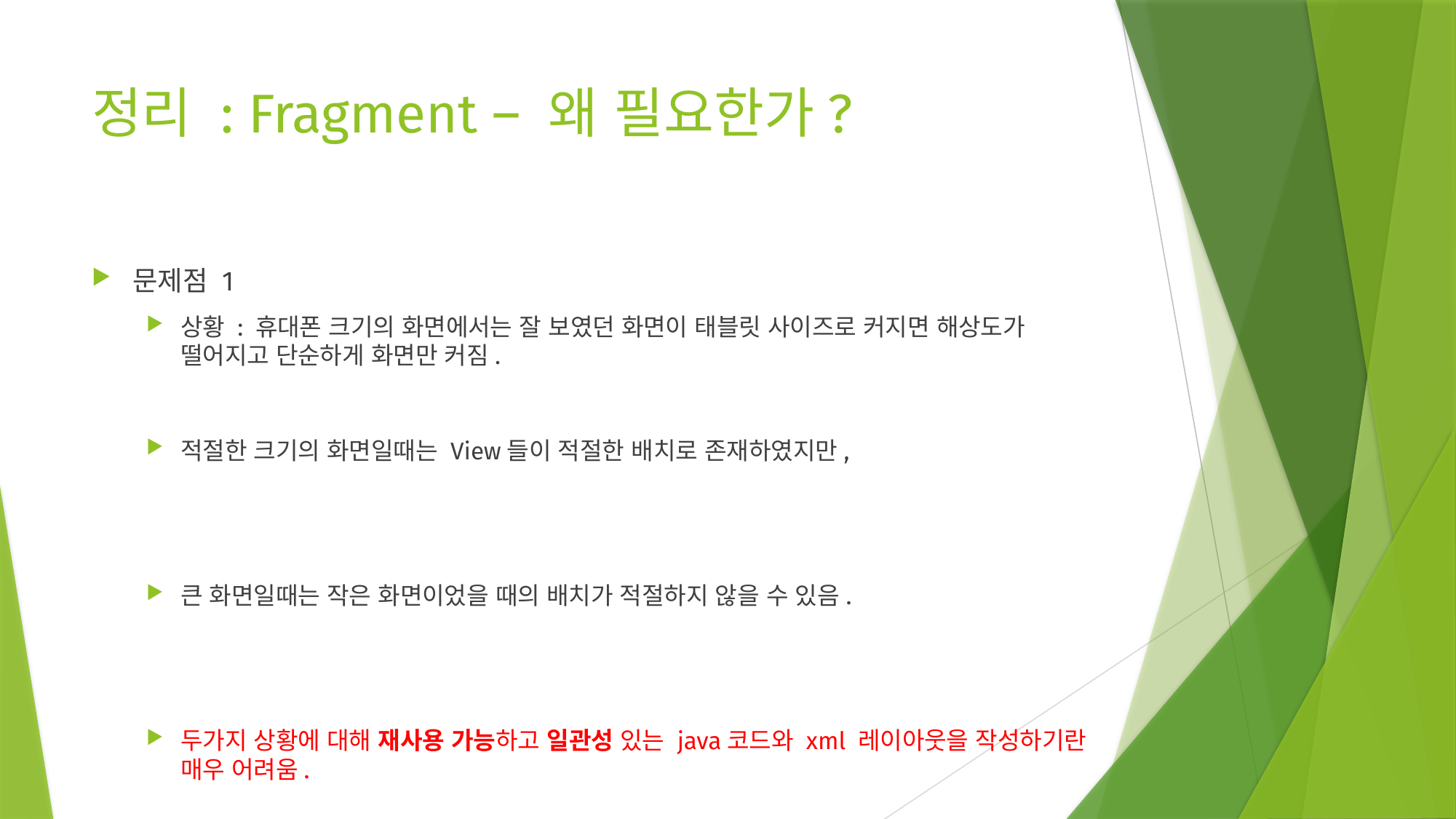

# 정리 : Fragment – 왜 필요한가?
문제점 1
상황 : 휴대폰 크기의 화면에서는 잘 보였던 화면이 태블릿 사이즈로 커지면 해상도가 떨어지고 단순하게 화면만 커짐.

적절한 크기의 화면일때는 View들이 적절한 배치로 존재하였지만,

큰 화면일때는 작은 화면이었을 때의 배치가 적절하지 않을 수 있음.

두가지 상황에 대해 재사용 가능하고 일관성 있는 java코드와 xml 레이아웃을 작성하기란 매우 어려움.